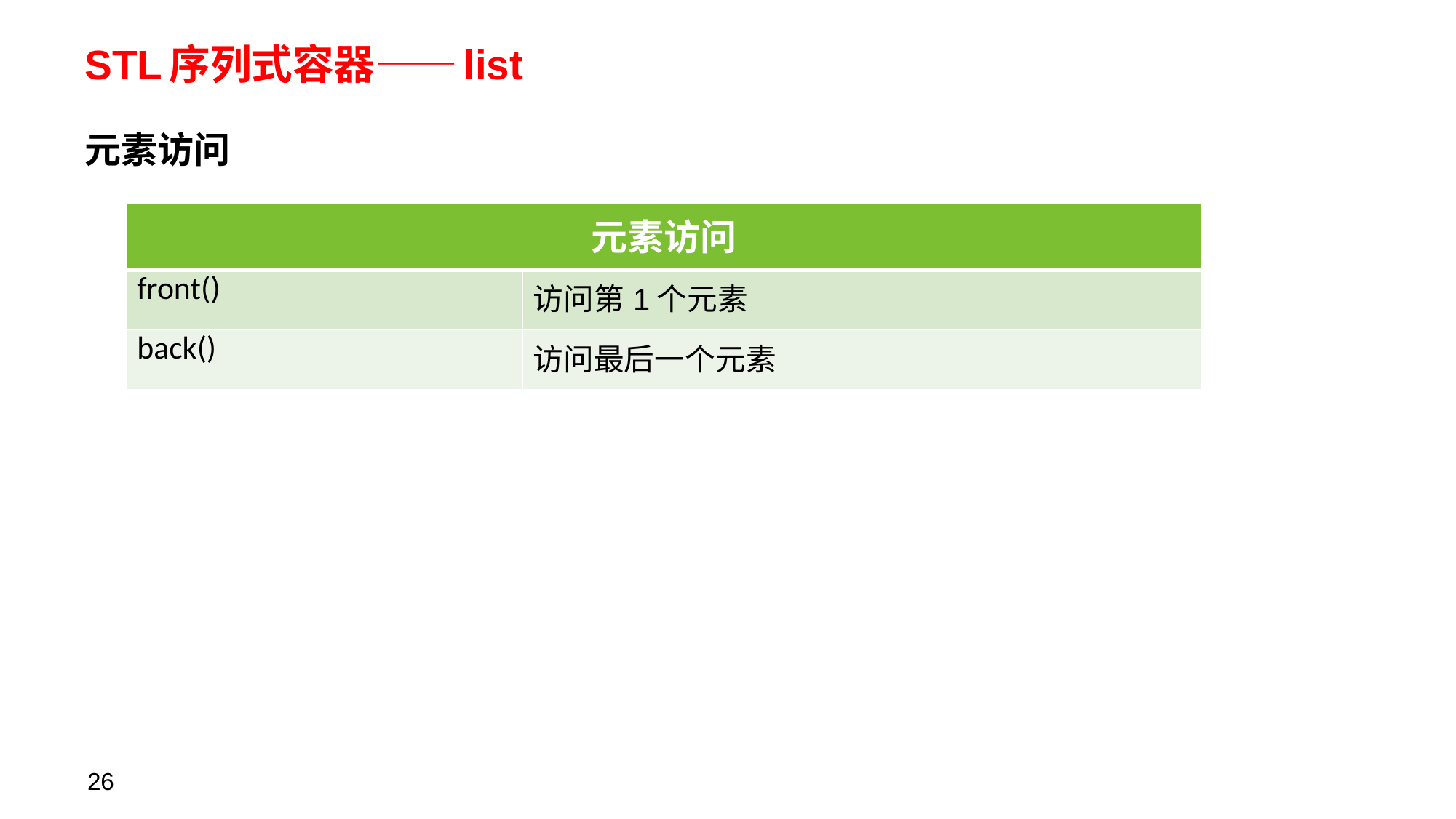

# STL序列式容器——list
元素访问
| 元素访问 |  |
| --- | --- |
| front() | 访问第1个元素 |
| back() | 访问最后一个元素 |
26